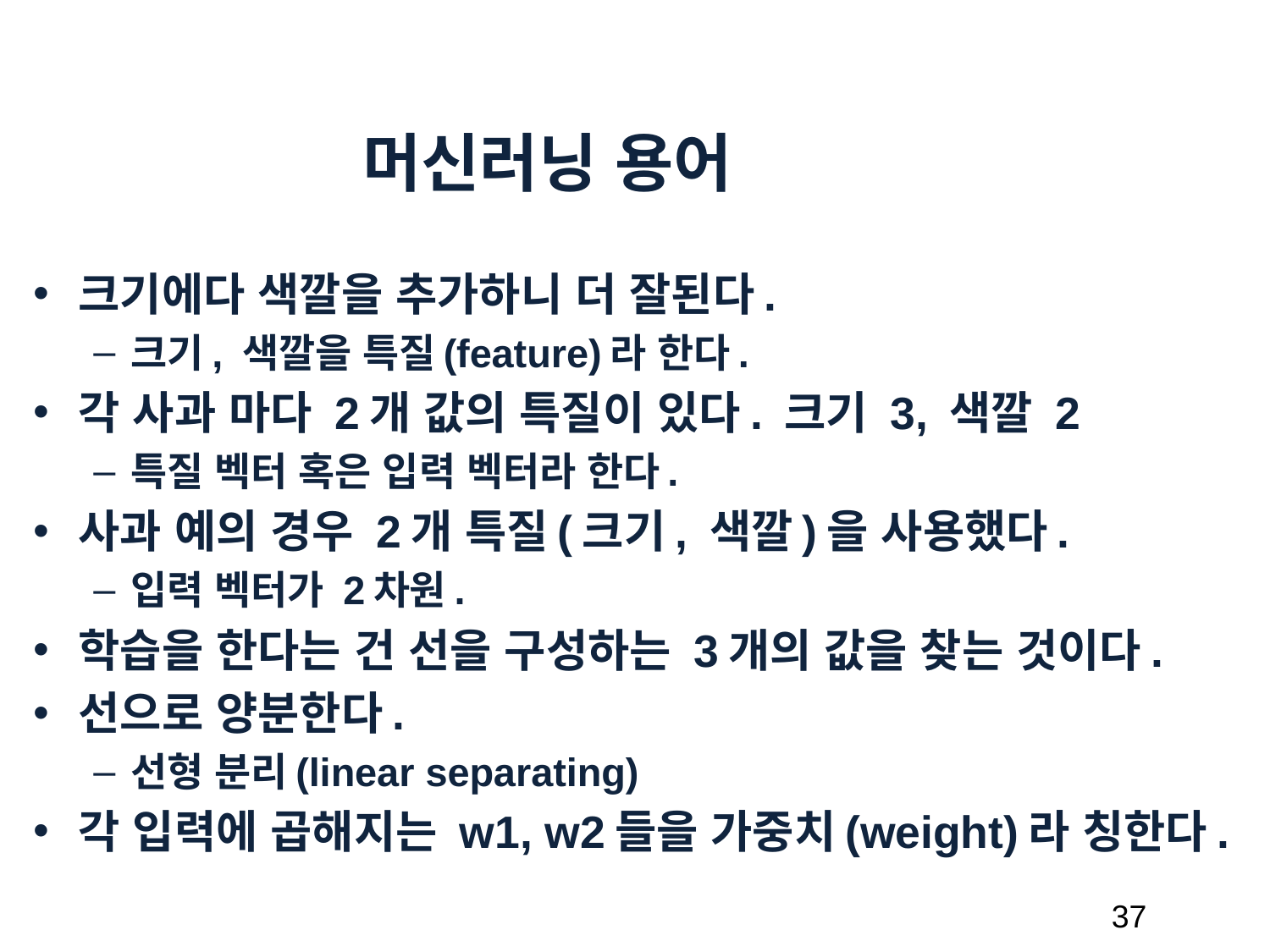

머신러닝 용어
크기에다 색깔을 추가하니 더 잘된다.
크기, 색깔을 특질(feature)라 한다.
각 사과 마다 2개 값의 특질이 있다. 크기 3, 색깔 2
특질 벡터 혹은 입력 벡터라 한다.
사과 예의 경우 2개 특질(크기, 색깔)을 사용했다.
입력 벡터가 2차원.
학습을 한다는 건 선을 구성하는 3개의 값을 찾는 것이다.
선으로 양분한다.
선형 분리(linear separating)
각 입력에 곱해지는 w1, w2들을 가중치(weight)라 칭한다.